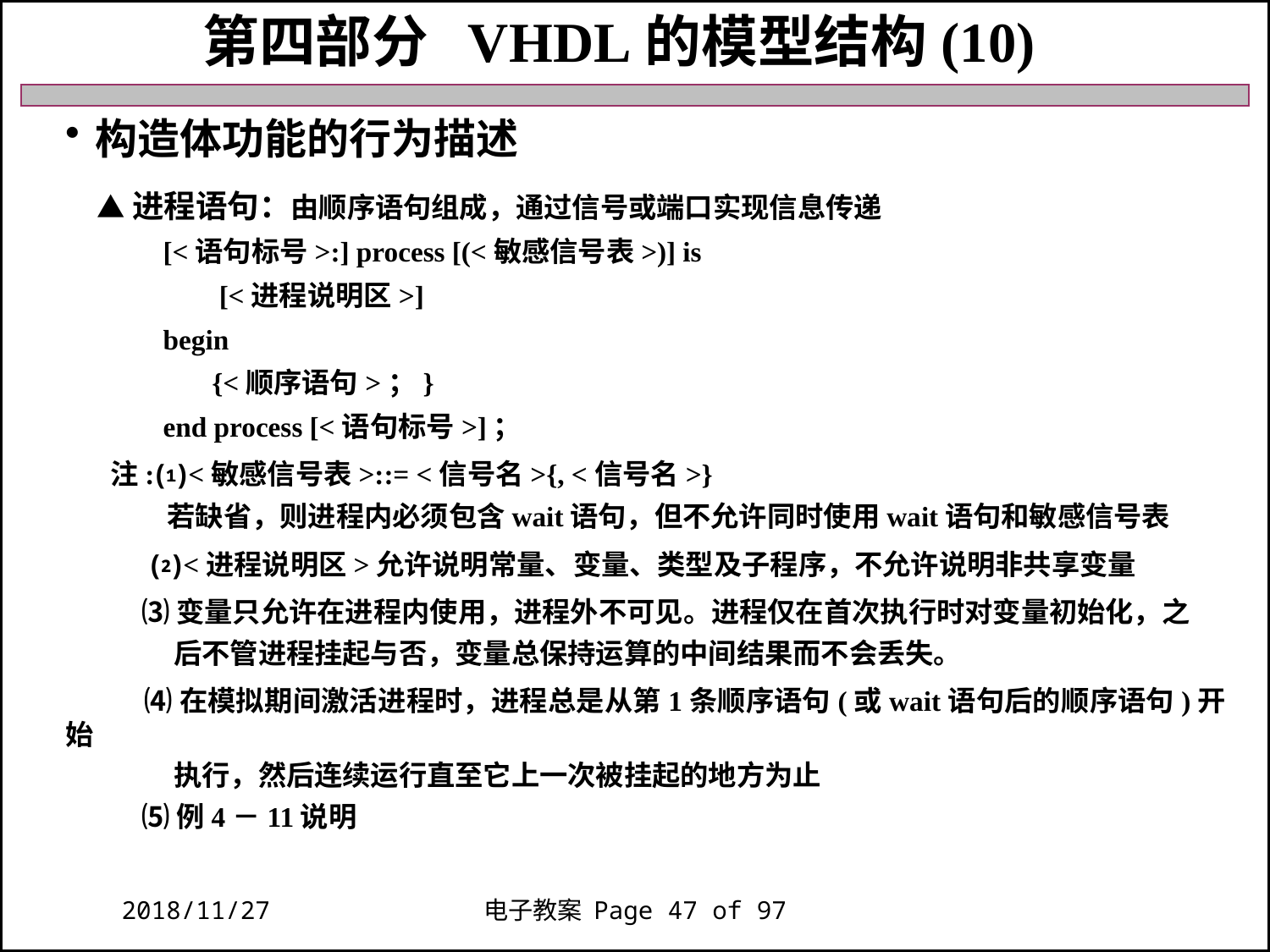

第四部分  VHDL的模型结构(10)

构造体功能的行为描述
     ▲进程语句：由顺序语句组成，通过信号或端口实现信息传递
              [<语句标号>:] process [(<敏感信号表>)] is
                      [<进程说明区>]
              begin
                     {<顺序语句>；}
              end process [<语句标号>]；
      注:⑴<敏感信号表>::= <信号名>{, <信号名>}
               若缺省，则进程内必须包含wait语句，但不允许同时使用wait语句和敏感信号表
            ⑵<进程说明区>允许说明常量、变量、类型及子程序，不允许说明非共享变量
            ⑶变量只允许在进程内使用，进程外不可见。进程仅在首次执行时对变量初始化，之
                后不管进程挂起与否，变量总保持运算的中间结果而不会丢失。
            ⑷在模拟期间激活进程时，进程总是从第1条顺序语句(或wait语句后的顺序语句)开始
                执行，然后连续运行直至它上一次被挂起的地方为止
            ⑸例4－11说明

2018/11/27
电子教案 Page 47 of 97